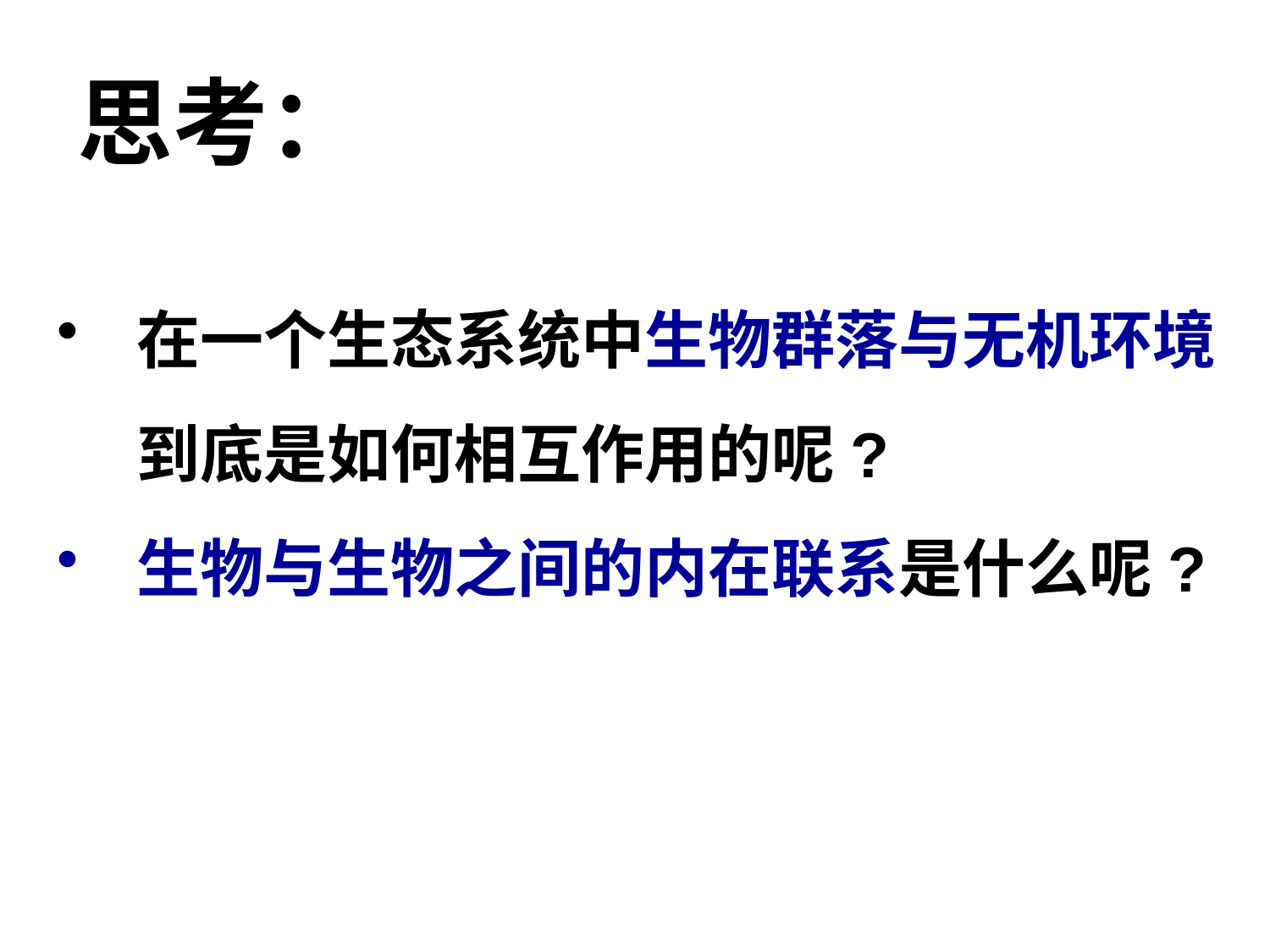

思考：
在一个生态系统中生物群落与无机环境到底是如何相互作用的呢?
生物与生物之间的内在联系是什么呢?